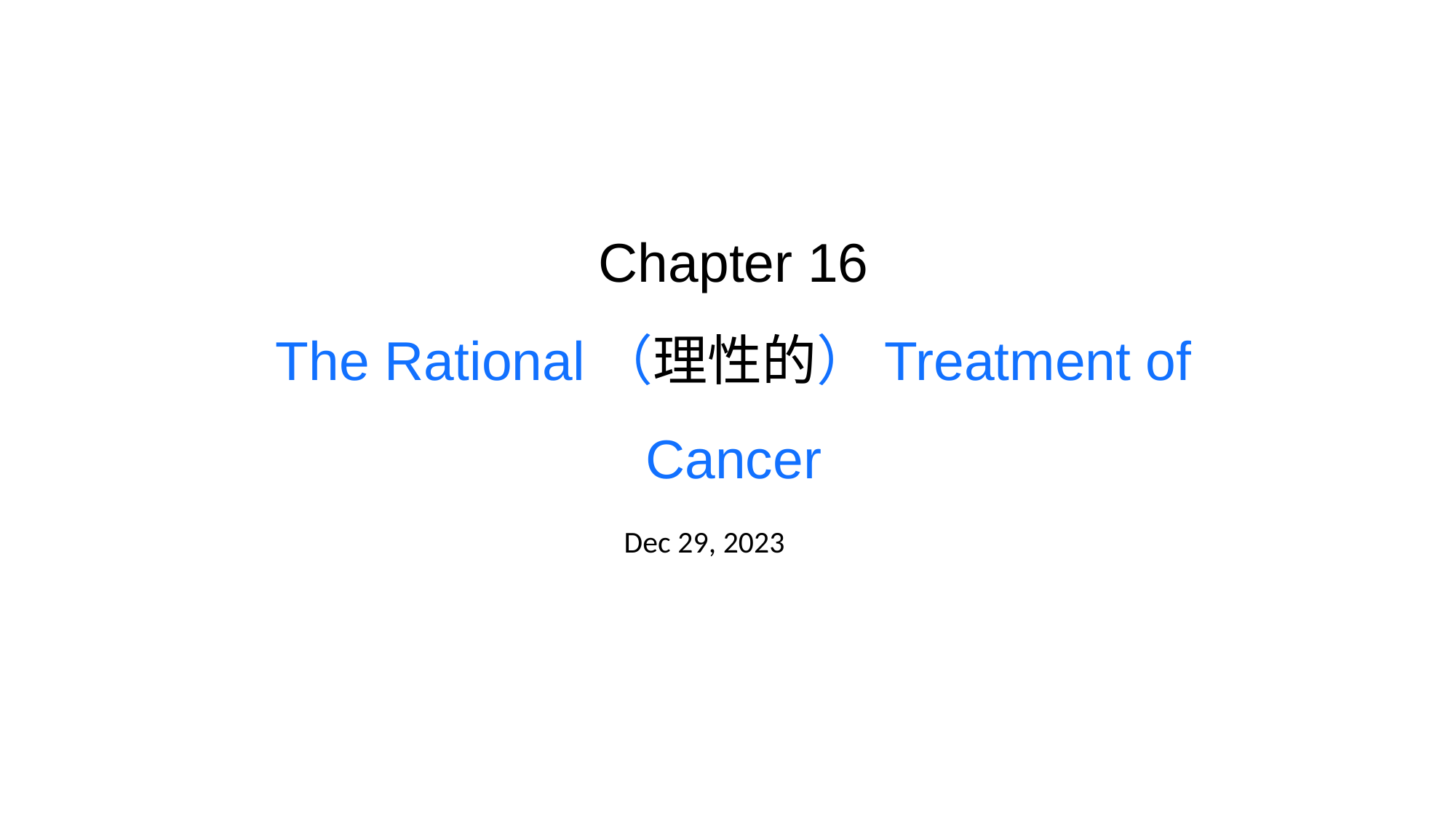

Chapter 16
The Rational（理性的）Treatment of Cancer
Dec 29, 2023